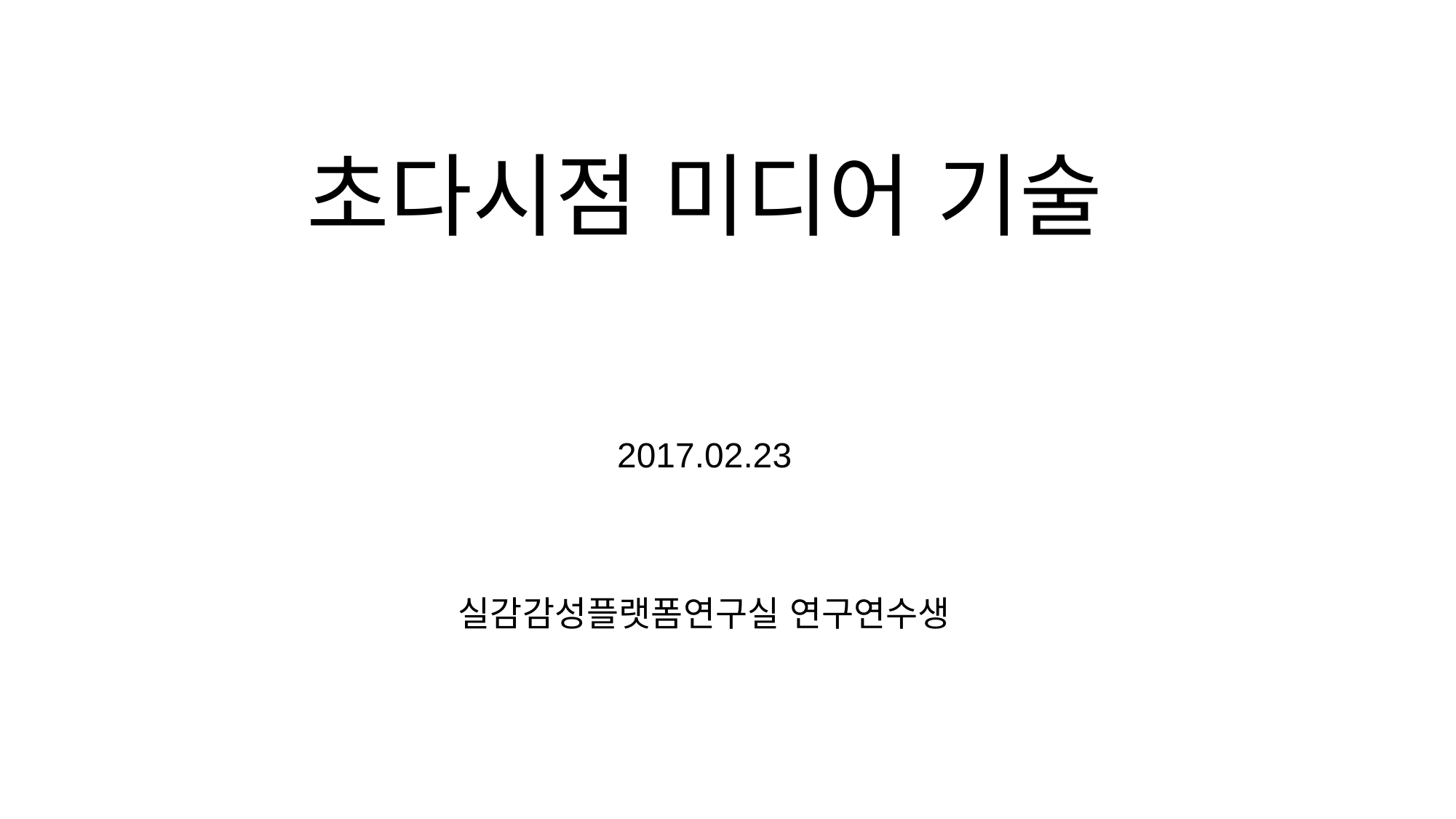

# 초다시점 미디어 기술

2017.02.23

실감감성플랫폼연구실 연구연수생